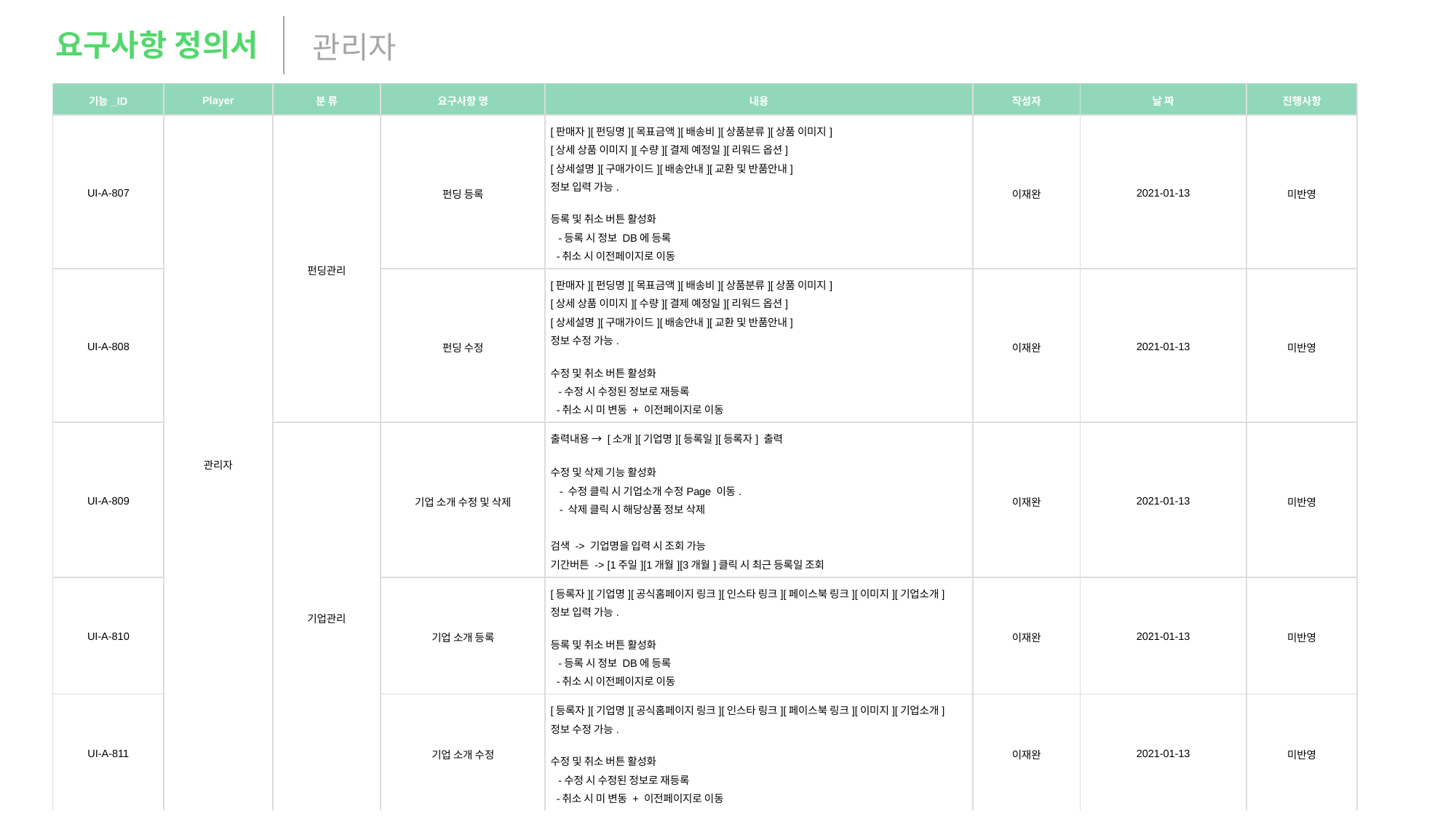

요구사항 정의서
관리자
| 기능\_ID | Player | 분 류 | 요구사항 명 | 내용 | 작성자 | 날 짜 | 진행사항 |
| --- | --- | --- | --- | --- | --- | --- | --- |
| UI-A-807 | 관리자 | 펀딩관리 | 펀딩 등록 | [판매자][펀딩명][목표금액][배송비][상품분류][상품 이미지] [상세 상품 이미지][수량][결제 예정일][리워드 옵션] [상세설명][구매가이드][배송안내][교환 및 반품안내] 정보 입력 가능. 등록 및 취소 버튼 활성화 -등록 시 정보 DB에 등록 -취소 시 이전페이지로 이동 | 이재완 | 2021-01-13 | 미반영 |
| UI-A-808 |  |  | 펀딩 수정 | [판매자][펀딩명][목표금액][배송비][상품분류][상품 이미지] [상세 상품 이미지][수량][결제 예정일][리워드 옵션] [상세설명][구매가이드][배송안내][교환 및 반품안내] 정보 수정 가능. 수정 및 취소 버튼 활성화 -수정 시 수정된 정보로 재등록 -취소 시 미 변동 + 이전페이지로 이동 | 이재완 | 2021-01-13 | 미반영 |
| UI-A-809 |  | 기업관리 | 기업 소개  수정 및 삭제 | 출력내용 → [소개][기업명][등록일][등록자] 출력 수정 및 삭제 기능 활성화 - 수정 클릭 시 기업소개 수정Page 이동. - 삭제 클릭 시 해당상품 정보 삭제 검색 -> 기업명을 입력 시 조회 가능 기간버튼 -> [1주일][1개월][3개월]클릭 시 최근 등록일 조회 | 이재완 | 2021-01-13 | 미반영 |
| UI-A-810 |  |  | 기업 소개 등록 | [등록자][기업명][공식홈페이지 링크][인스타 링크][페이스북 링크][이미지][기업소개] 정보 입력 가능. 등록 및 취소 버튼 활성화 -등록 시 정보 DB에 등록 -취소 시 이전페이지로 이동 | 이재완 | 2021-01-13 | 미반영 |
| UI-A-811 |  |  | 기업 소개 수정 | [등록자][기업명][공식홈페이지 링크][인스타 링크][페이스북 링크][이미지][기업소개] 정보 수정 가능. 수정 및 취소 버튼 활성화 -수정 시 수정된 정보로 재등록 -취소 시 미 변동 + 이전페이지로 이동 | 이재완 | 2021-01-13 | 미반영 |